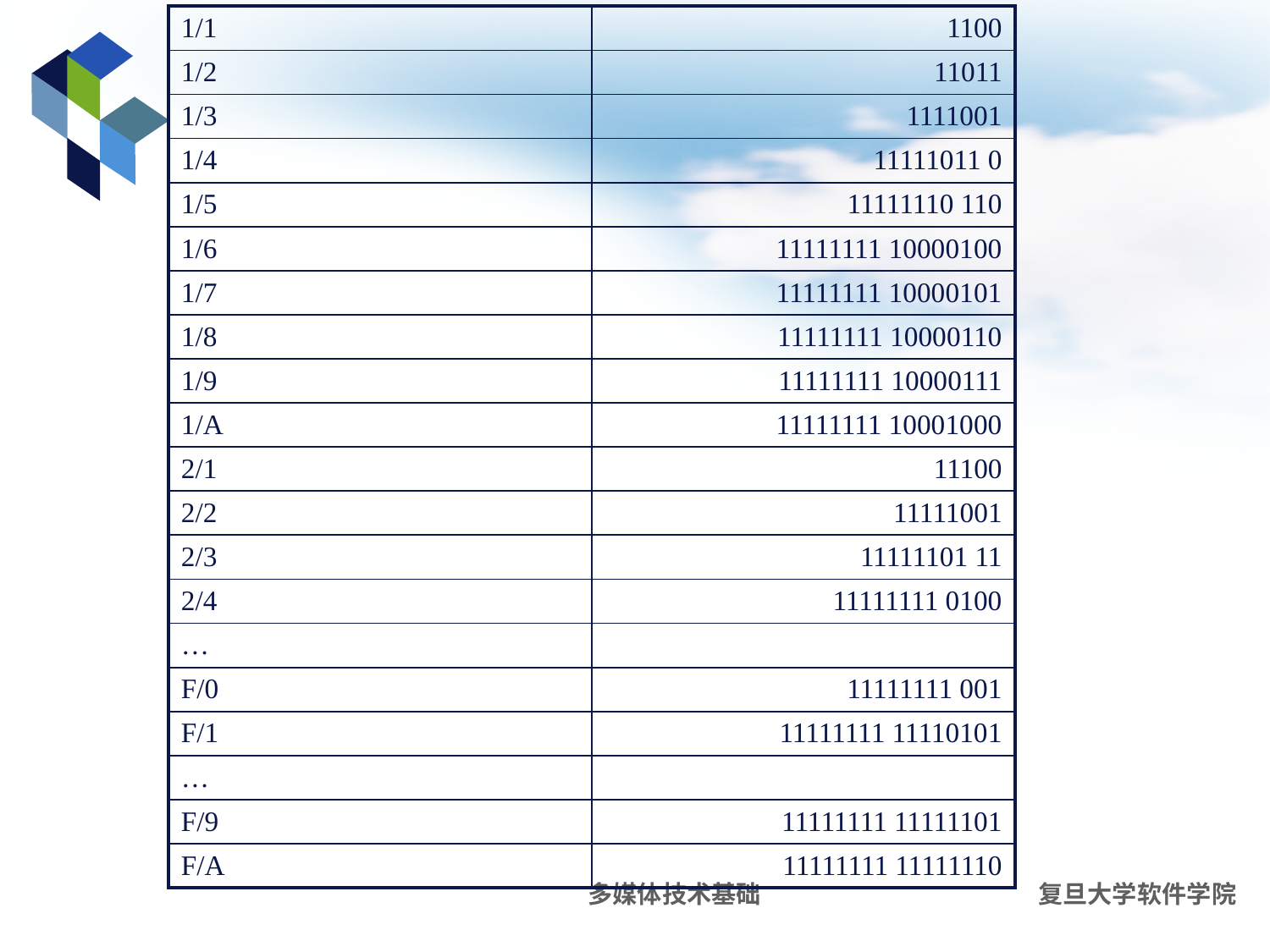

| 1/1 | 1100 |
| --- | --- |
| 1/2 | 11011 |
| 1/3 | 1111001 |
| 1/4 | 11111011 0 |
| 1/5 | 11111110 110 |
| 1/6 | 11111111 10000100 |
| 1/7 | 11111111 10000101 |
| 1/8 | 11111111 10000110 |
| 1/9 | 11111111 10000111 |
| 1/A | 11111111 10001000 |
| 2/1 | 11100 |
| 2/2 | 11111001 |
| 2/3 | 11111101 11 |
| 2/4 | 11111111 0100 |
| … |  |
| F/0 | 11111111 001 |
| F/1 | 11111111 11110101 |
| … |  |
| F/9 | 11111111 11111101 |
| F/A | 11111111 11111110 |
#
多媒体技术基础